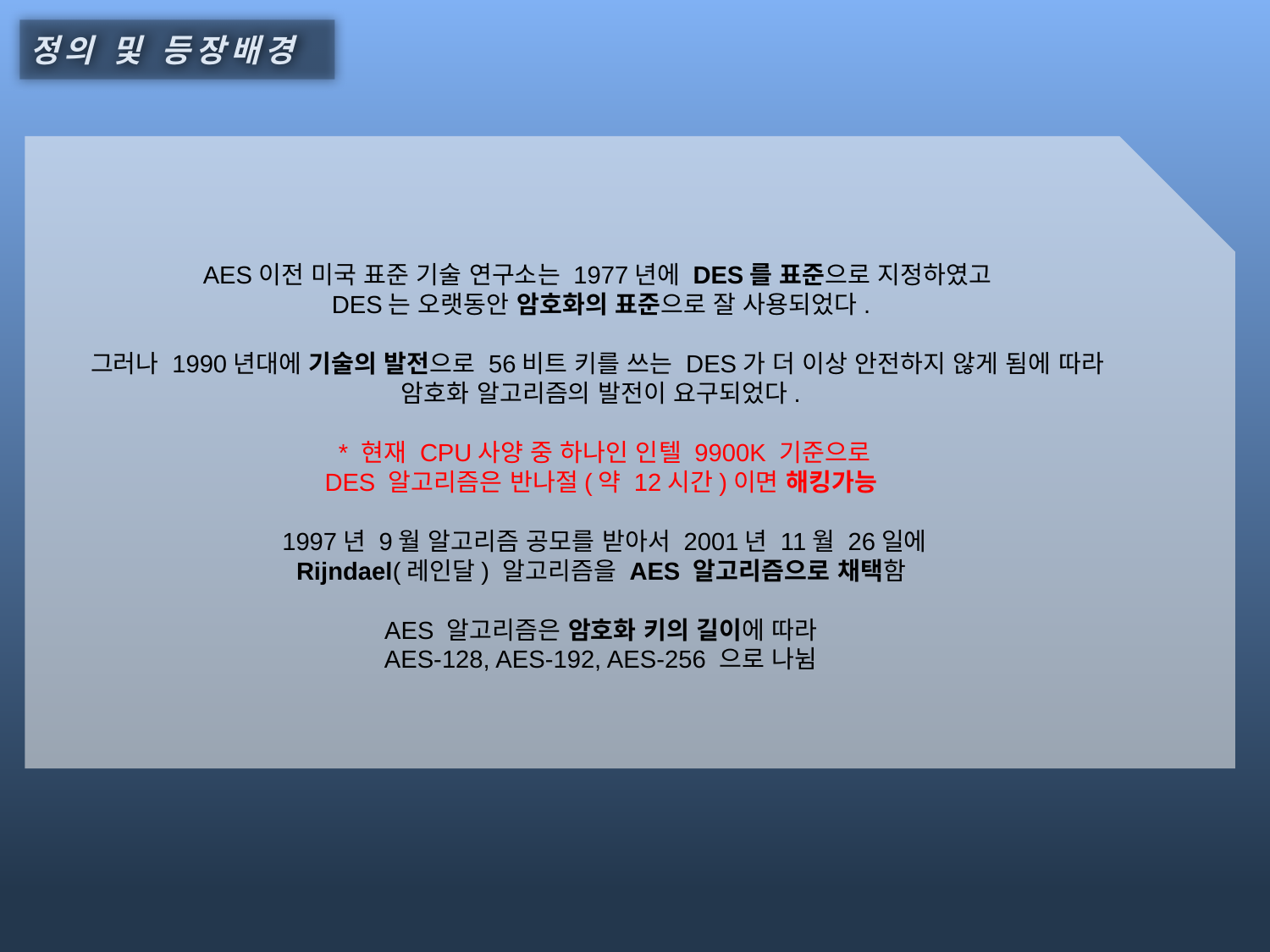

정의 및 등장배경

AES이전 미국 표준 기술 연구소는 1977년에 DES를 표준으로 지정하였고
DES는 오랫동안 암호화의 표준으로 잘 사용되었다.
그러나 1990년대에 기술의 발전으로 56비트 키를 쓰는 DES가 더 이상 안전하지 않게 됨에 따라
암호화 알고리즘의 발전이 요구되었다.
 * 현재 CPU사양 중 하나인 인텔 9900K 기준으로
DES 알고리즘은 반나절(약 12시간)이면 해킹가능
 1997년 9월 알고리즘 공모를 받아서 2001년 11월 26일에
Rijndael(레인달) 알고리즘을 AES 알고리즘으로 채택함
AES 알고리즘은 암호화 키의 길이에 따라
AES-128, AES-192, AES-256 으로 나뉨